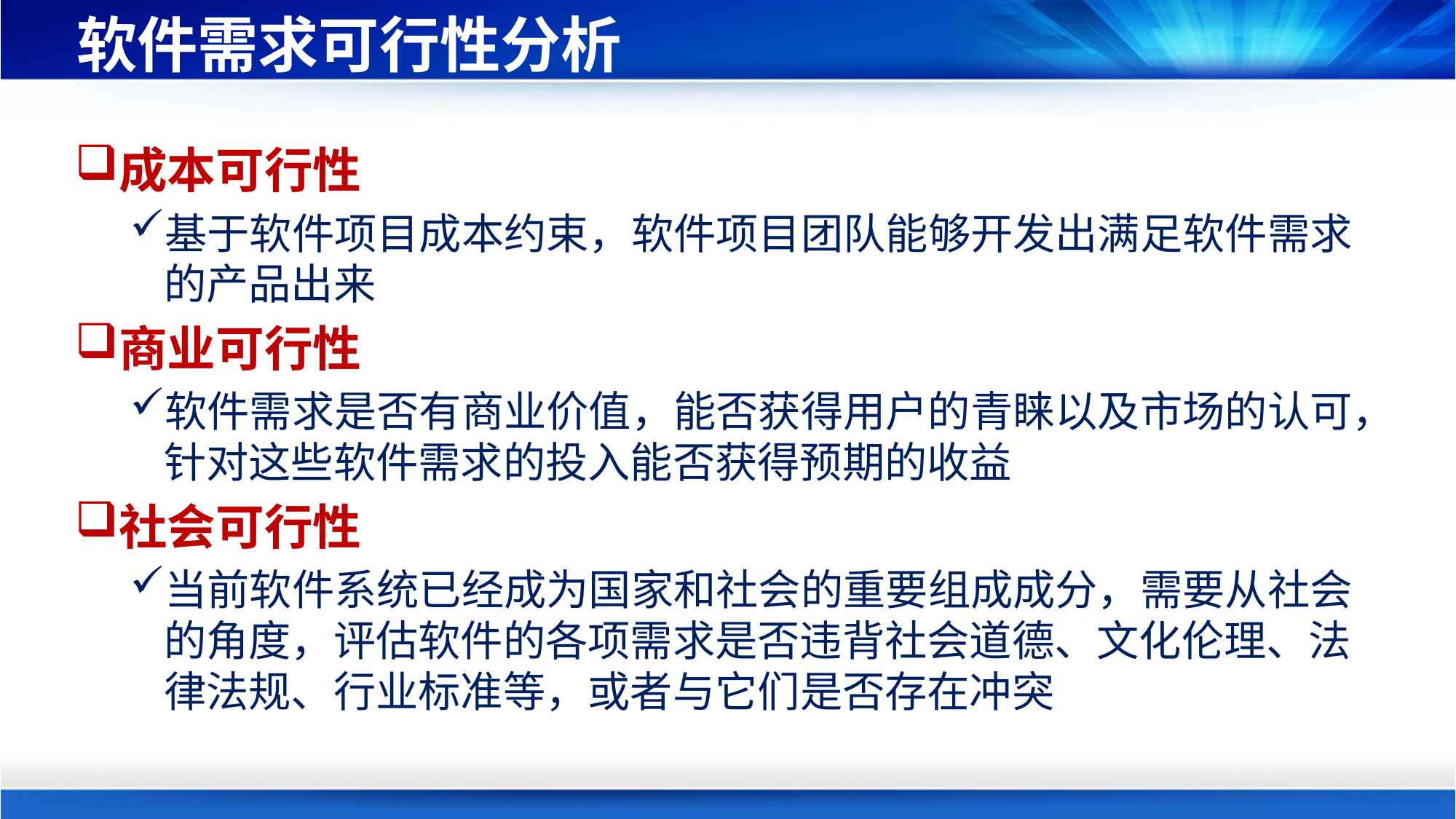

# 软件需求可行性分析
成本可行性
基于软件项目成本约束，软件项目团队能够开发出满足软件需求的产品出来
商业可行性
软件需求是否有商业价值，能否获得用户的青睐以及市场的认可，针对这些软件需求的投入能否获得预期的收益
社会可行性
当前软件系统已经成为国家和社会的重要组成成分，需要从社会的角度，评估软件的各项需求是否违背社会道德、文化伦理、法律法规、行业标准等，或者与它们是否存在冲突